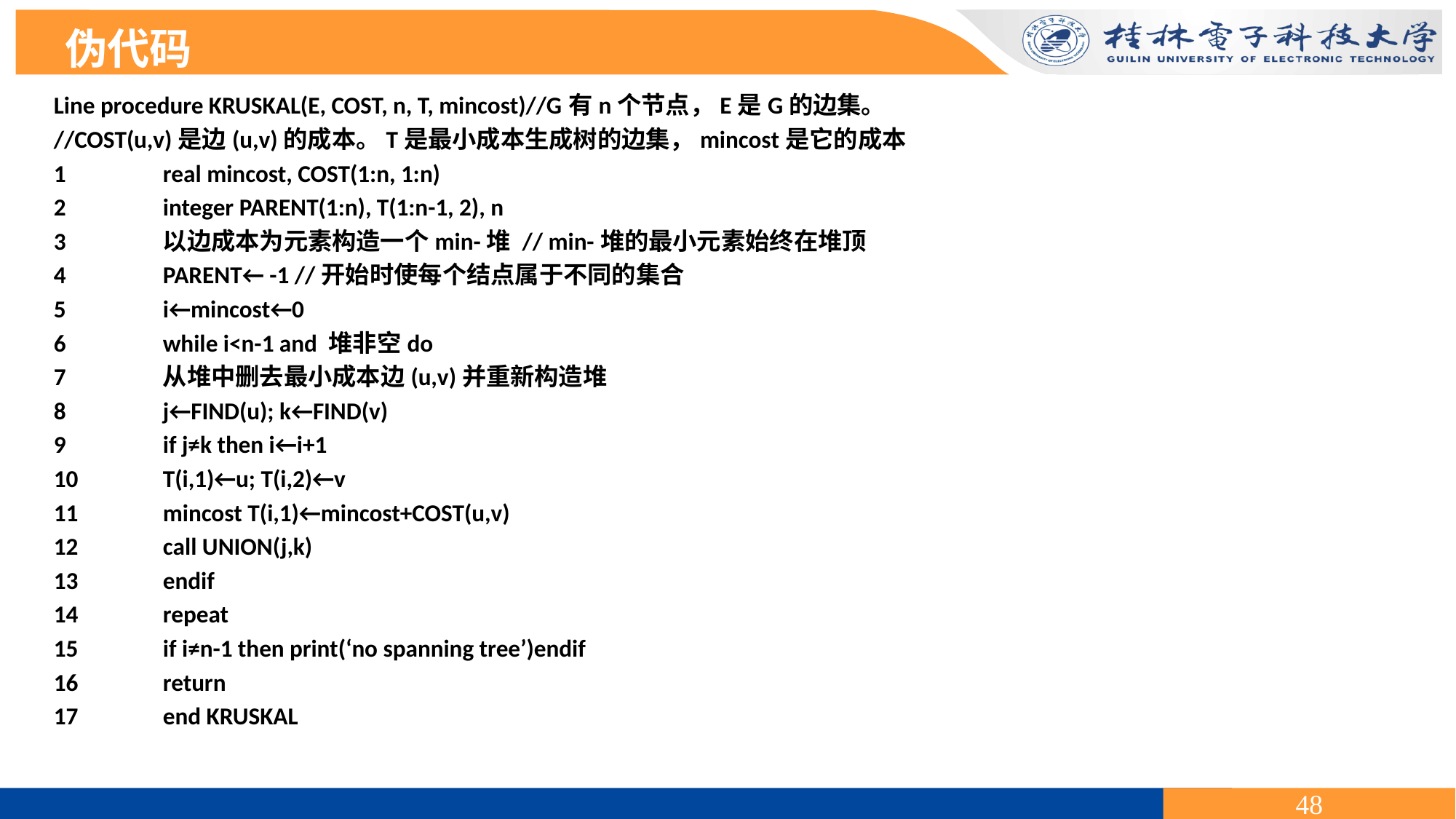

伪代码
Line procedure KRUSKAL(E, COST, n, T, mincost)//G有n个节点，E是G的边集。
//COST(u,v)是边(u,v)的成本。T是最小成本生成树的边集，mincost是它的成本
1	real mincost, COST(1:n, 1:n)
2	integer PARENT(1:n), T(1:n-1, 2), n
3	以边成本为元素构造一个min-堆 // min-堆的最小元素始终在堆顶
4	PARENT← -1 //开始时使每个结点属于不同的集合
5	i←mincost←0
6	while i<n-1 and 堆非空do
7	从堆中删去最小成本边(u,v)并重新构造堆
8	j←FIND(u); k←FIND(v)
9	if j≠k then i←i+1
10	T(i,1)←u; T(i,2)←v
11	mincost T(i,1)←mincost+COST(u,v)
12	call UNION(j,k)
13	endif
14	repeat
15	if i≠n-1 then print(‘no spanning tree’)endif
16	return
17	end KRUSKAL